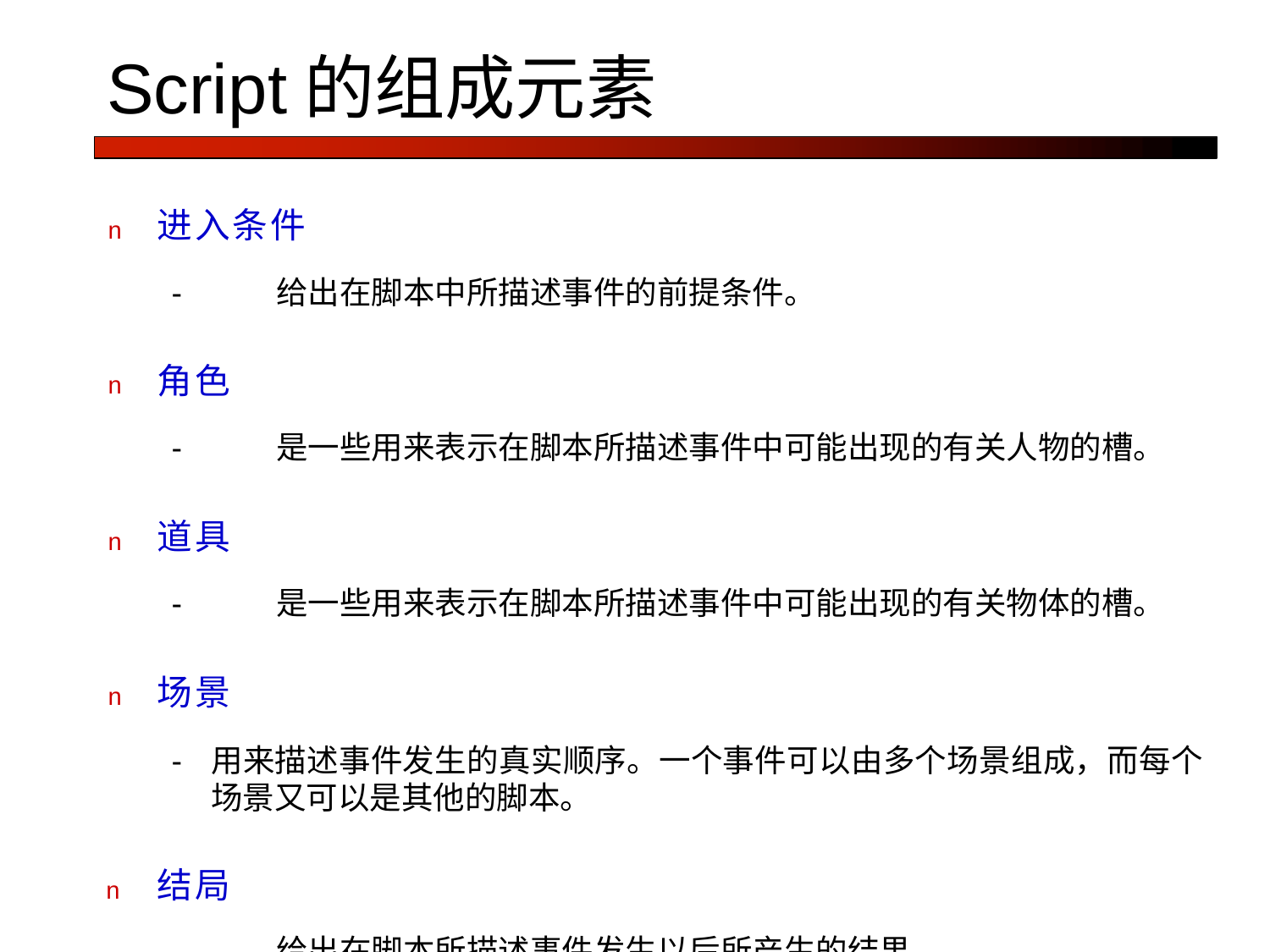

# Script的组成元素

n	进入条件

-	给出在脚本中所描述事件的前提条件。

n	角色

-	是一些用来表示在脚本所描述事件中可能出现的有关人物的槽。

n	道具

-	是一些用来表示在脚本所描述事件中可能出现的有关物体的槽。

n	场景

-	用来描述事件发生的真实顺序。一个事件可以由多个场景组成，而每个 场景又可以是其他的脚本。

n	结局

-	给出在脚本所描述事件发生以后所产生的结果。